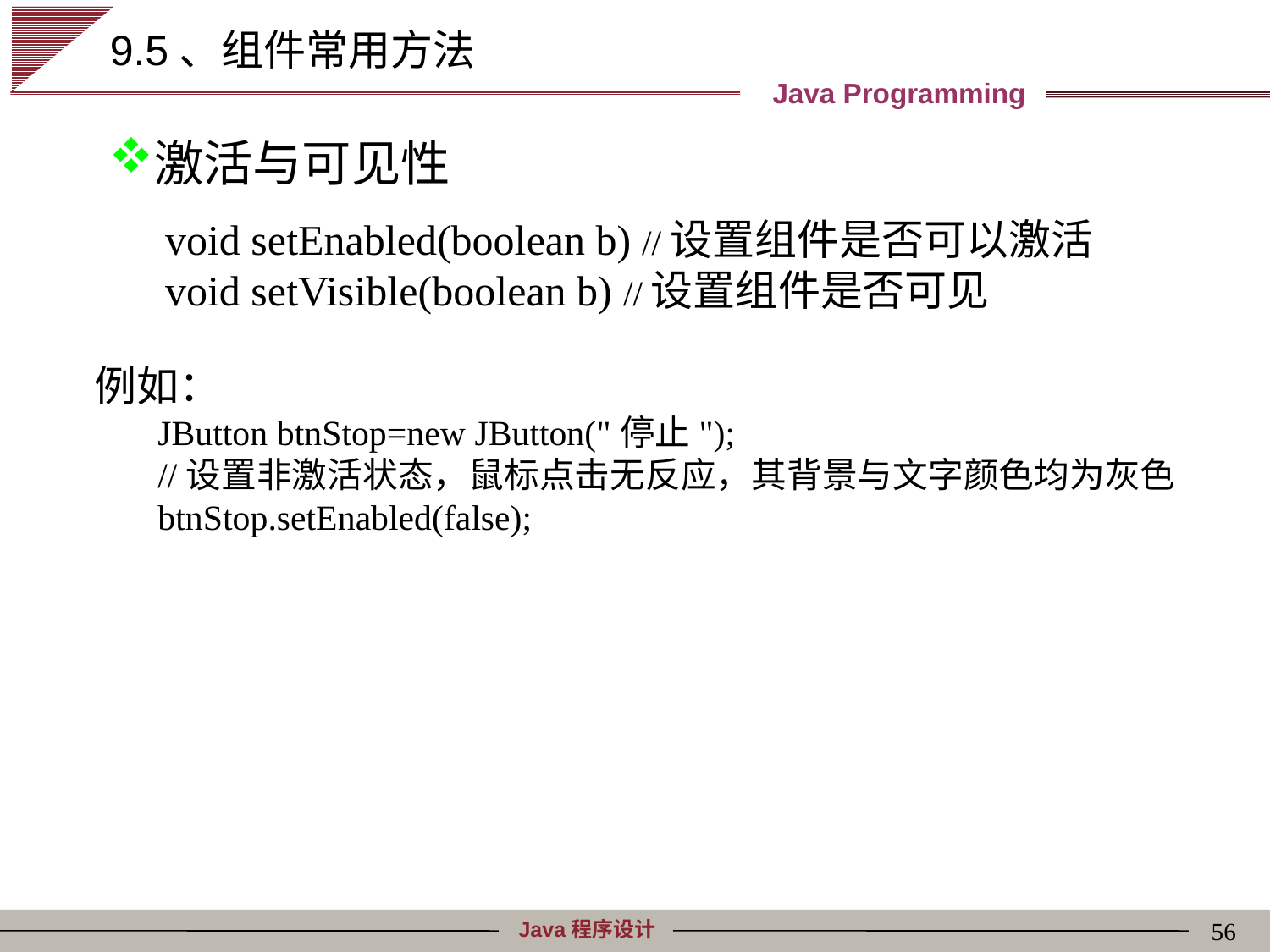

# 9.5、组件常用方法
激活与可见性
void setEnabled(boolean b) //设置组件是否可以激活
void setVisible(boolean b) //设置组件是否可见
例如：
JButton btnStop=new JButton("停止");
//设置非激活状态，鼠标点击无反应，其背景与文字颜色均为灰色
btnStop.setEnabled(false);